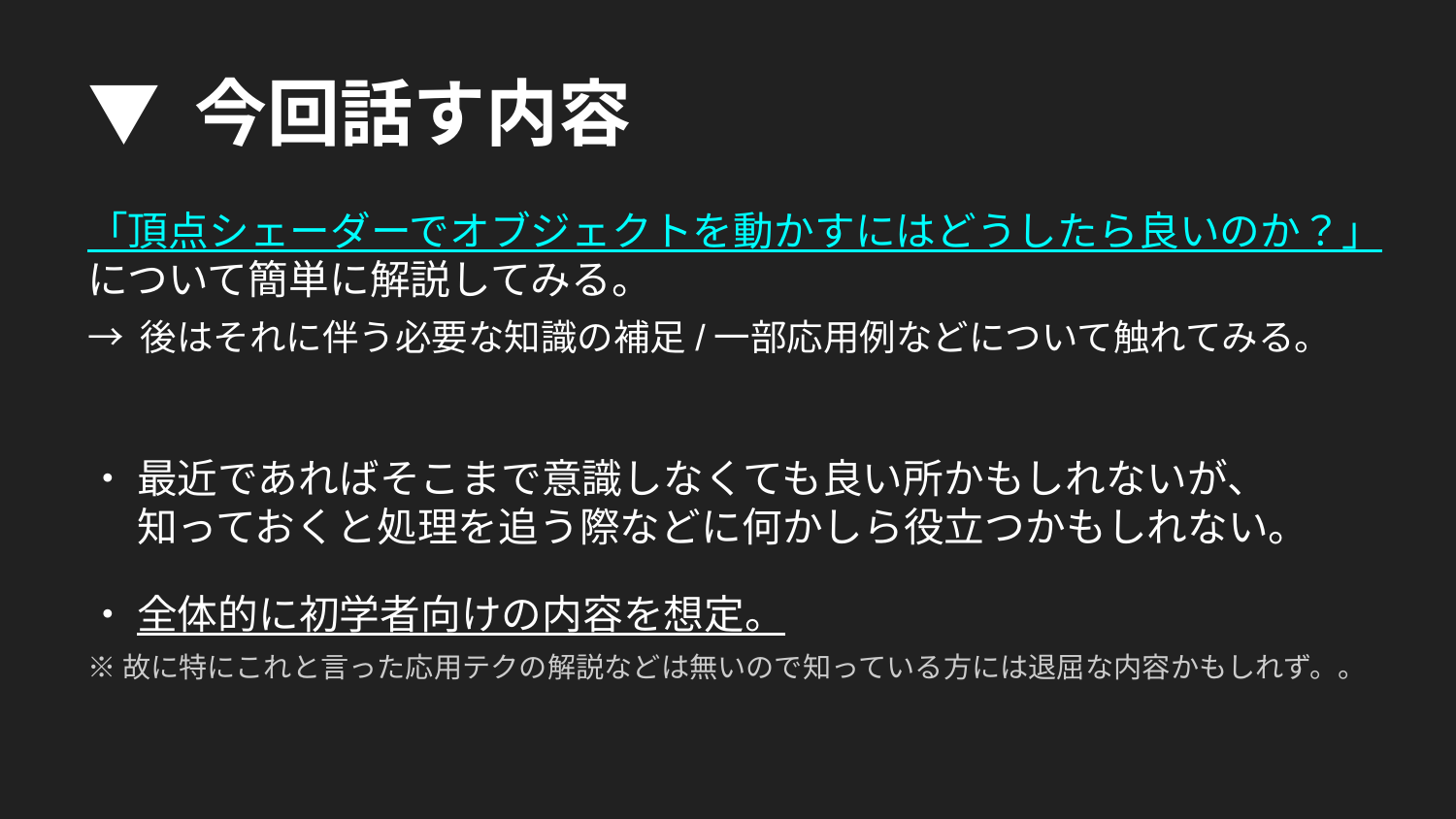

▼ 今回話す内容
「頂点シェーダーでオブジェクトを動かすにはどうしたら良いのか？」
について簡単に解説してみる。
→ 後はそれに伴う必要な知識の補足/一部応用例などについて触れてみる。

・ 最近であればそこまで意識しなくても良い所かもしれないが、
　 知っておくと処理を追う際などに何かしら役立つかもしれない。

・ 全体的に初学者向けの内容を想定。
※故に特にこれと言った応用テクの解説などは無いので知っている方には退屈な内容かもしれず。。